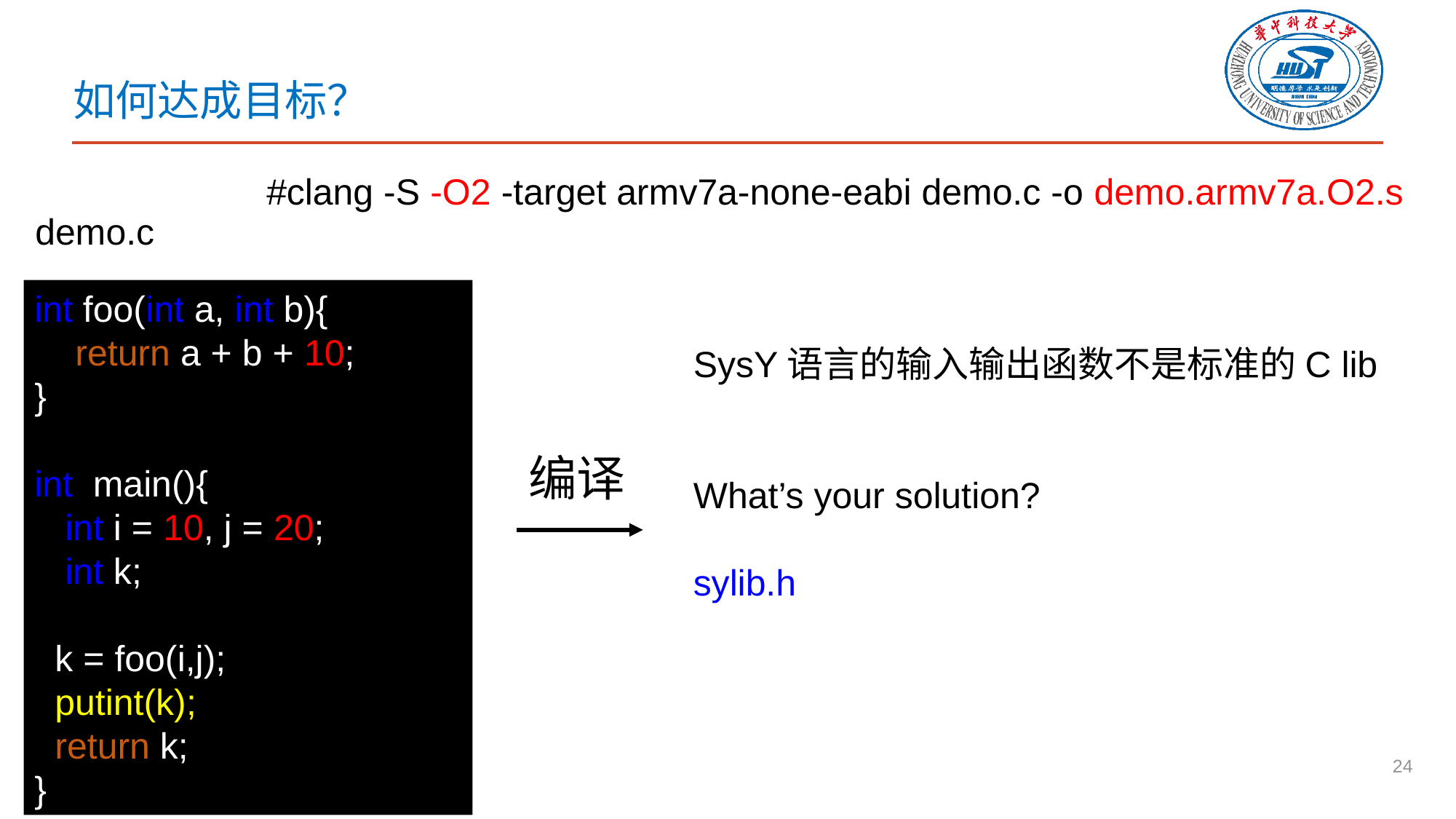

# 如何达成目标？
#clang -S -O2 -target armv7a-none-eabi demo.c -o demo.armv7a.O2.s
demo.c
int foo(int a, int b){
    return a + b + 10;
}

int  main(){
   int i = 10, j = 20;
   int k;

  k = foo(i,j);
  putint(k);
  return k;
}
SysY语言的输入输出函数不是标准的C lib

What’s your solution?

sylib.h
编译
24